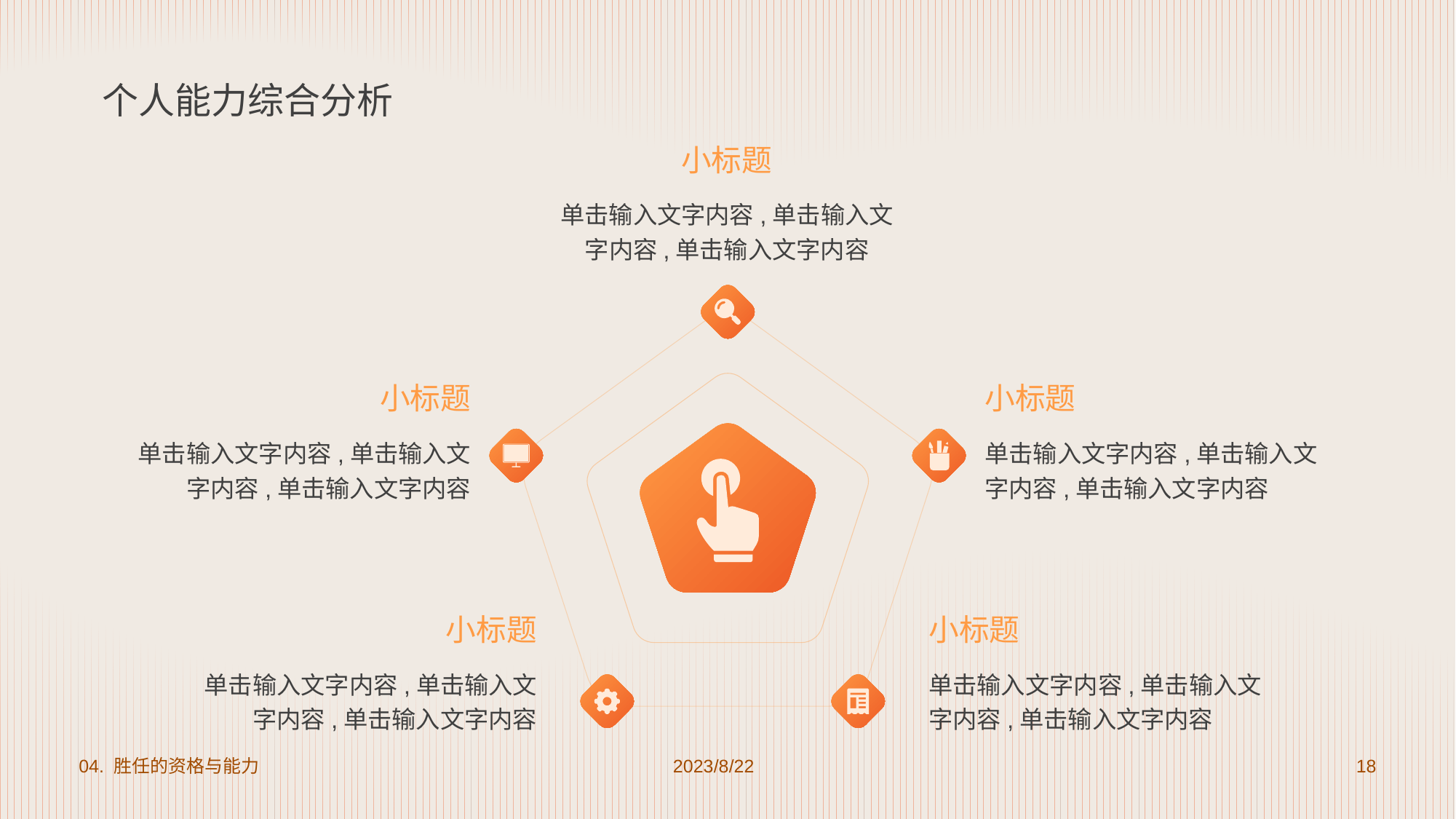

# 个人能力综合分析
小标题
单击输入文字内容,单击输入文字内容,单击输入文字内容

小标题
单击输入文字内容,单击输入文字内容,单击输入文字内容
小标题
单击输入文字内容,单击输入文字内容,单击输入文字内容
小标题
单击输入文字内容,单击输入文字内容,单击输入文字内容
小标题
单击输入文字内容,单击输入文字内容,单击输入文字内容
04. 胜任的资格与能力
2023/8/22
18